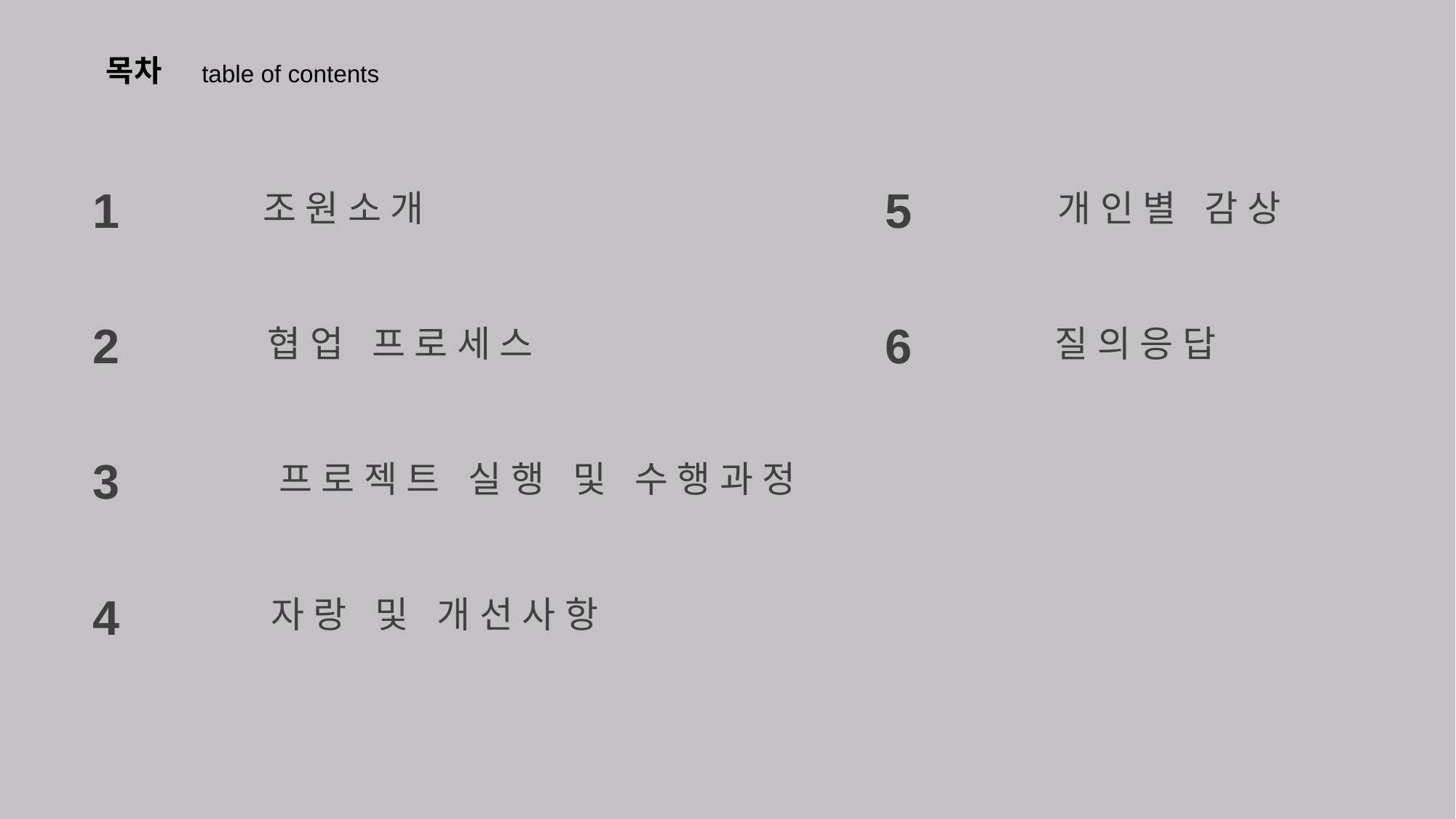

목차
table of contents
1
5
조원소개
개인별 감상
2
6
협업 프로세스
질의응답
3
프로젝트 실행 및 수행과정
4
자랑 및 개선사항